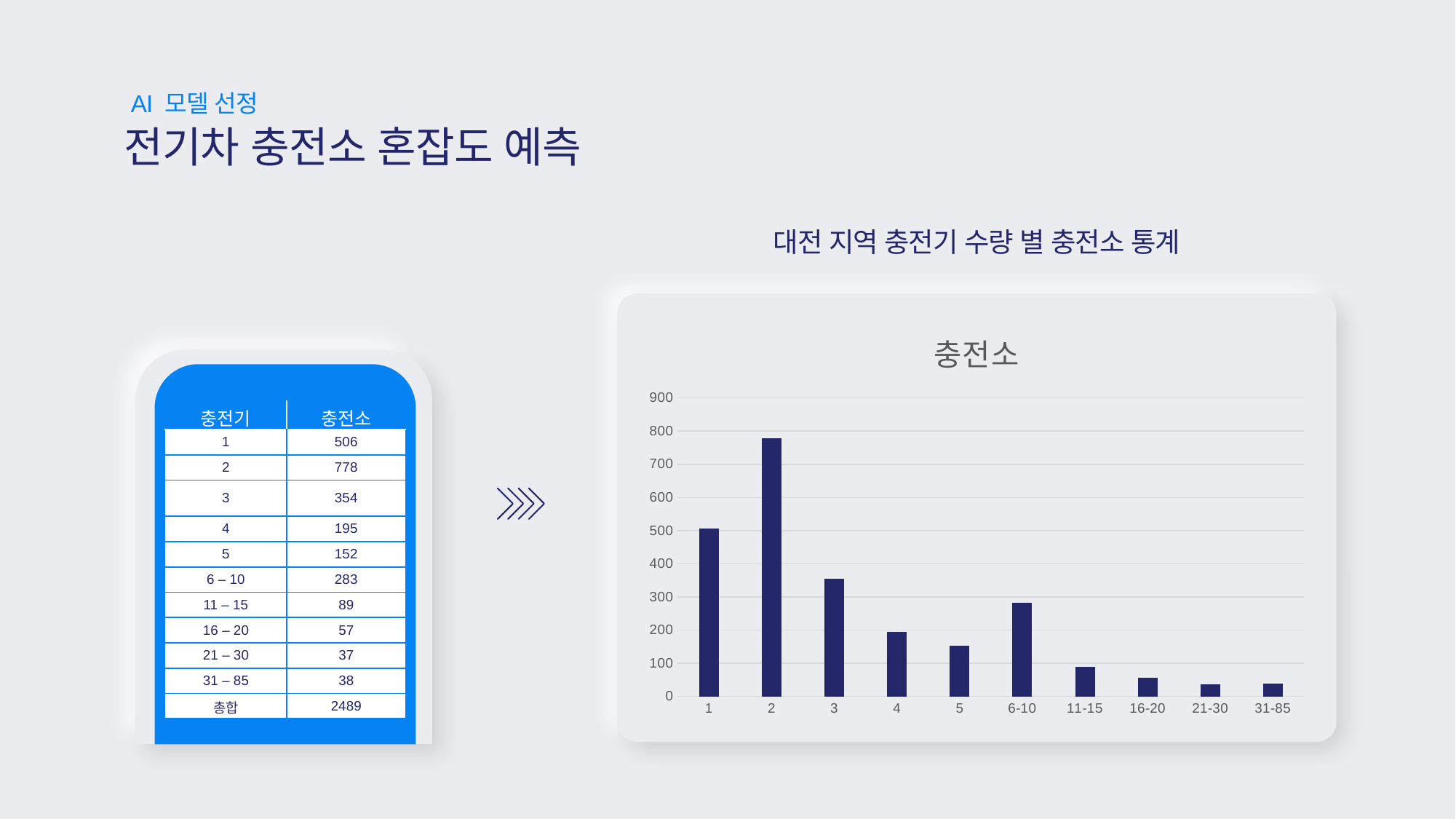

AI 모델 선정
전기차 충전소 혼잡도 예측
대전 지역 충전기 수량 별 충전소 통계

### Chart:

| Category | 충전소 |
|---|---|
| 1 | 506.0 |
| 2 | 778.0 |
| 3 | 354.0 |
| 4 | 195.0 |
| 5 | 152.0 |
| 6-10 | 283.0 |
| 11-15 | 89.0 |
| 16-20 | 57.0 |
| 21-30 | 37.0 |
| 31-85 | 38.0 |

| 충전기 | 충전소 |
| --- | --- |
| 1 | 506 |
| 2 | 778 |
| 3 | 354 |
| 4 | 195 |
| 5 | 152 |
| 6 – 10 | 283 |
| 11 – 15 | 89 |
| 16 – 20 | 57 |
| 21 – 30 | 37 |
| 31 – 85 | 38 |
| 총합 | 2489 |